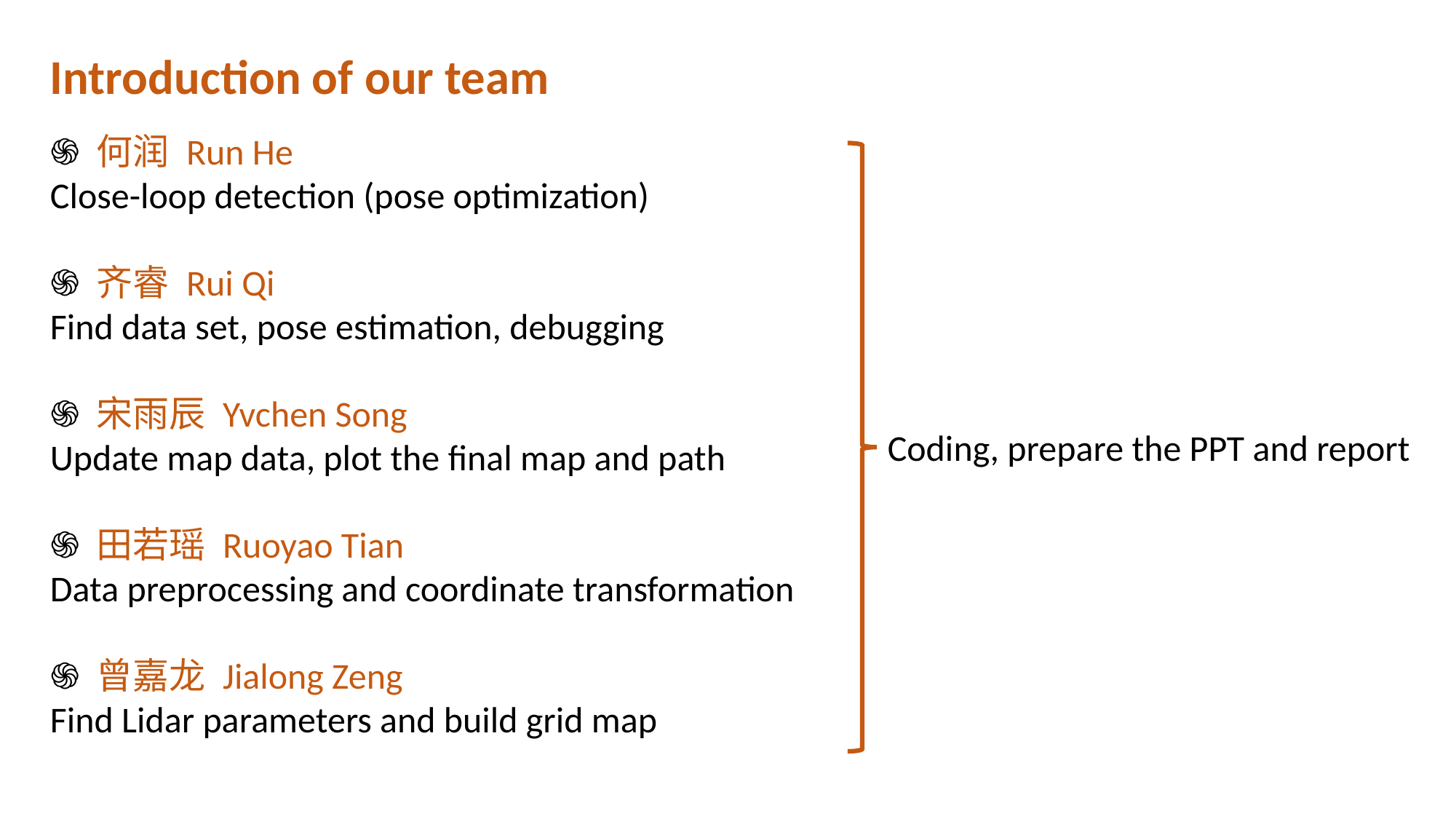

Introduction of our team
֍ 何润 Run He
Close-loop detection (pose optimization)

֍ 齐睿 Rui Qi
Find data set, pose estimation, debugging

֍ 宋雨辰 Yvchen Song
Update map data, plot the final map and path

֍ 田若瑶 Ruoyao Tian
Data preprocessing and coordinate transformation

֍ 曾嘉龙 Jialong Zeng
Find Lidar parameters and build grid map

Coding, prepare the PPT and report